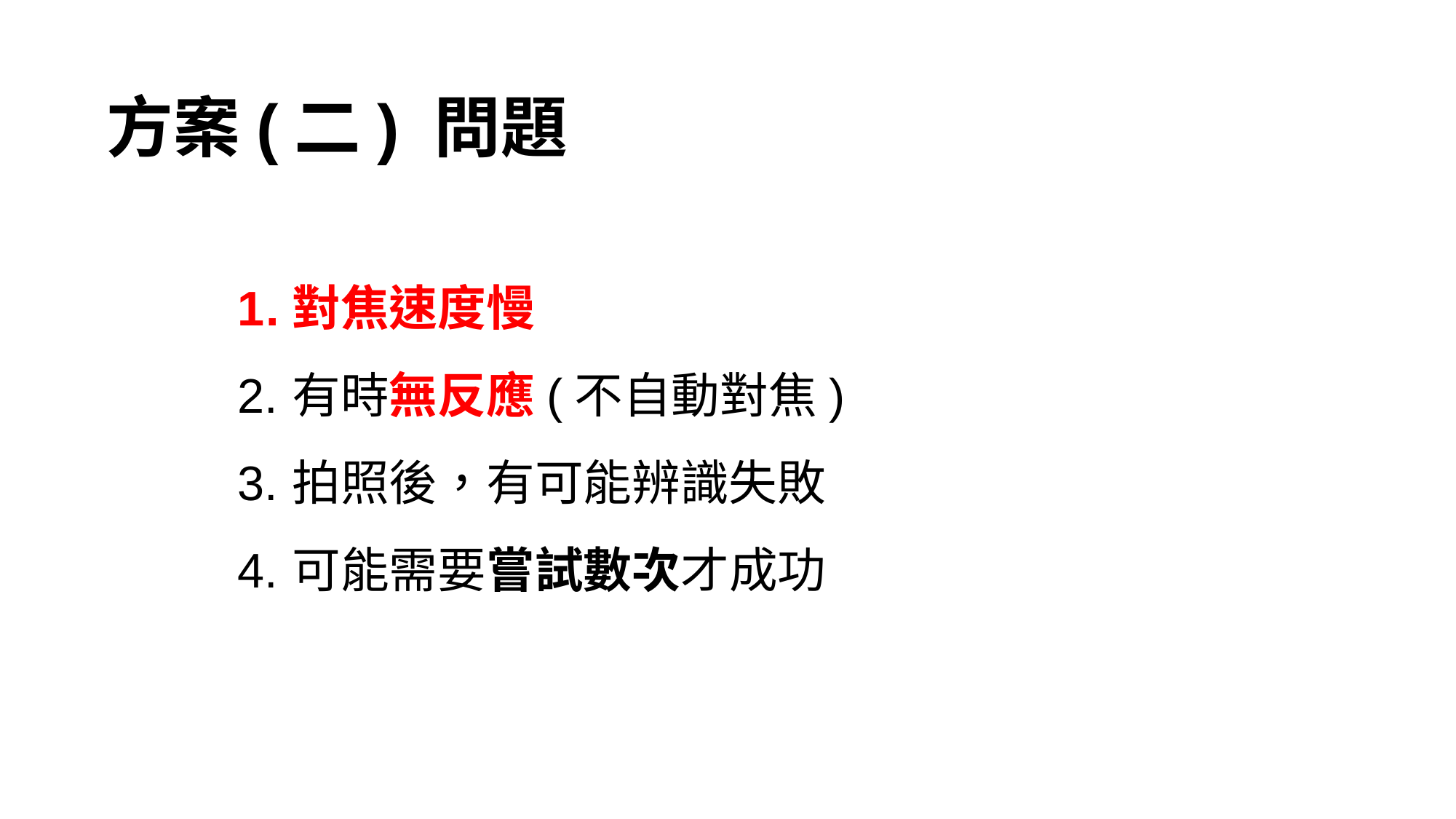

# 方案(二) 問題
對焦速度慢
有時無反應(不自動對焦)
拍照後，有可能辨識失敗
可能需要嘗試數次才成功